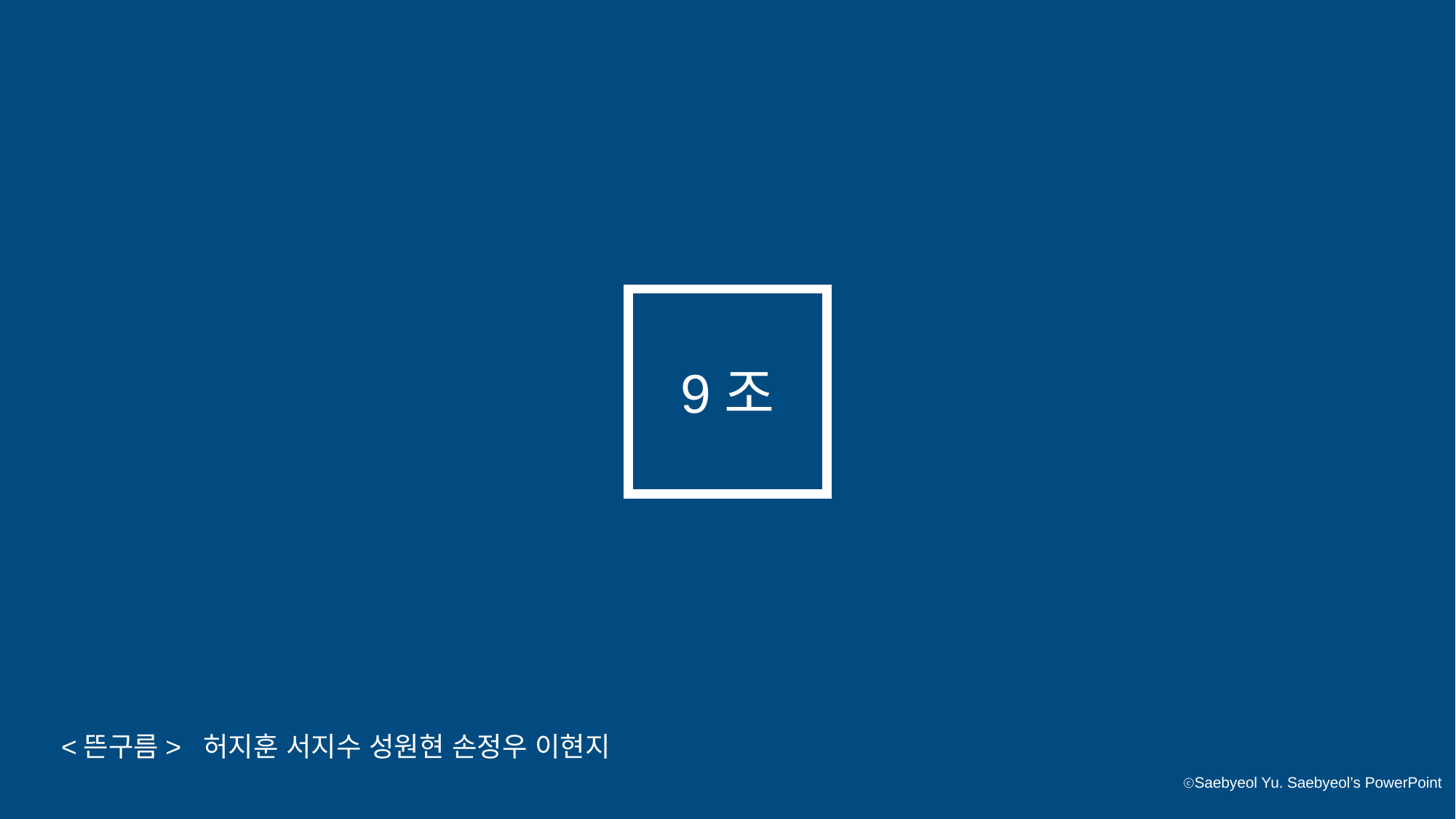

9조
<뜬구름>  허지훈 서지수 성원현 손정우 이현지